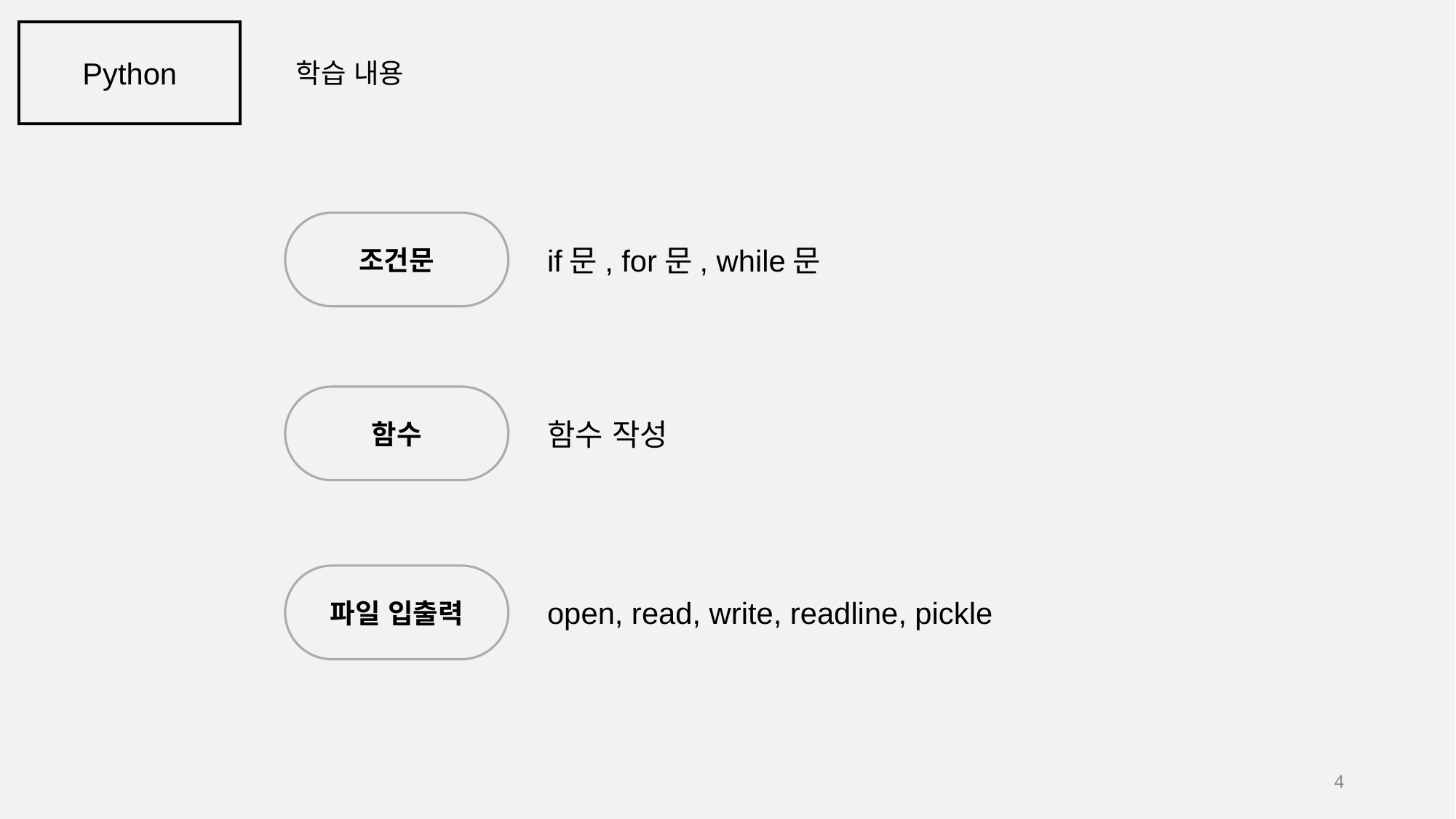

Python
학습 내용
조건문
if문, for문, while문
함수
함수 작성
파일 입출력
open, read, write, readline, pickle
4